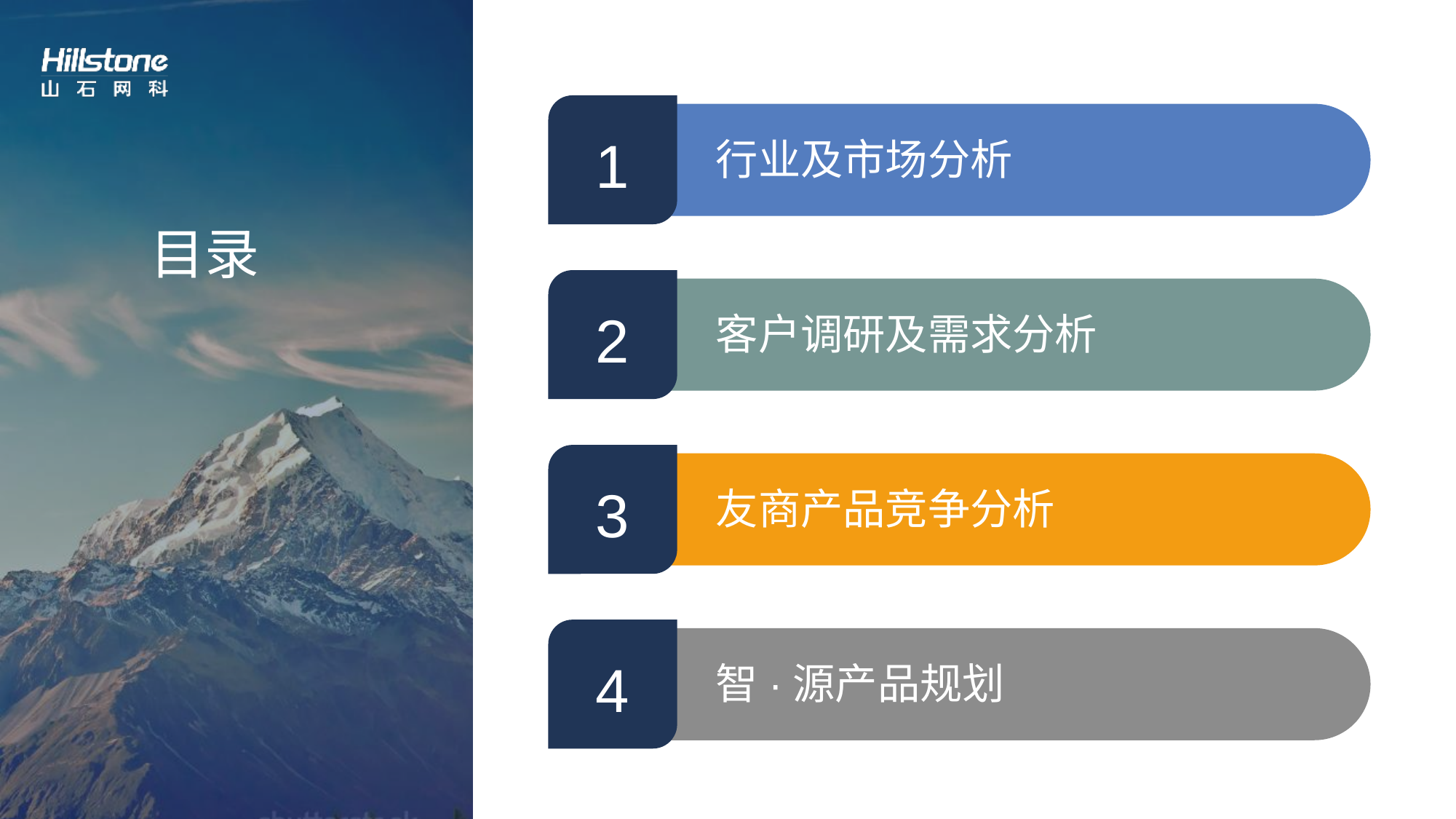

1
行业及市场分析

2
客户调研及需求分析

3
友商产品竞争分析

4
智·源产品规划